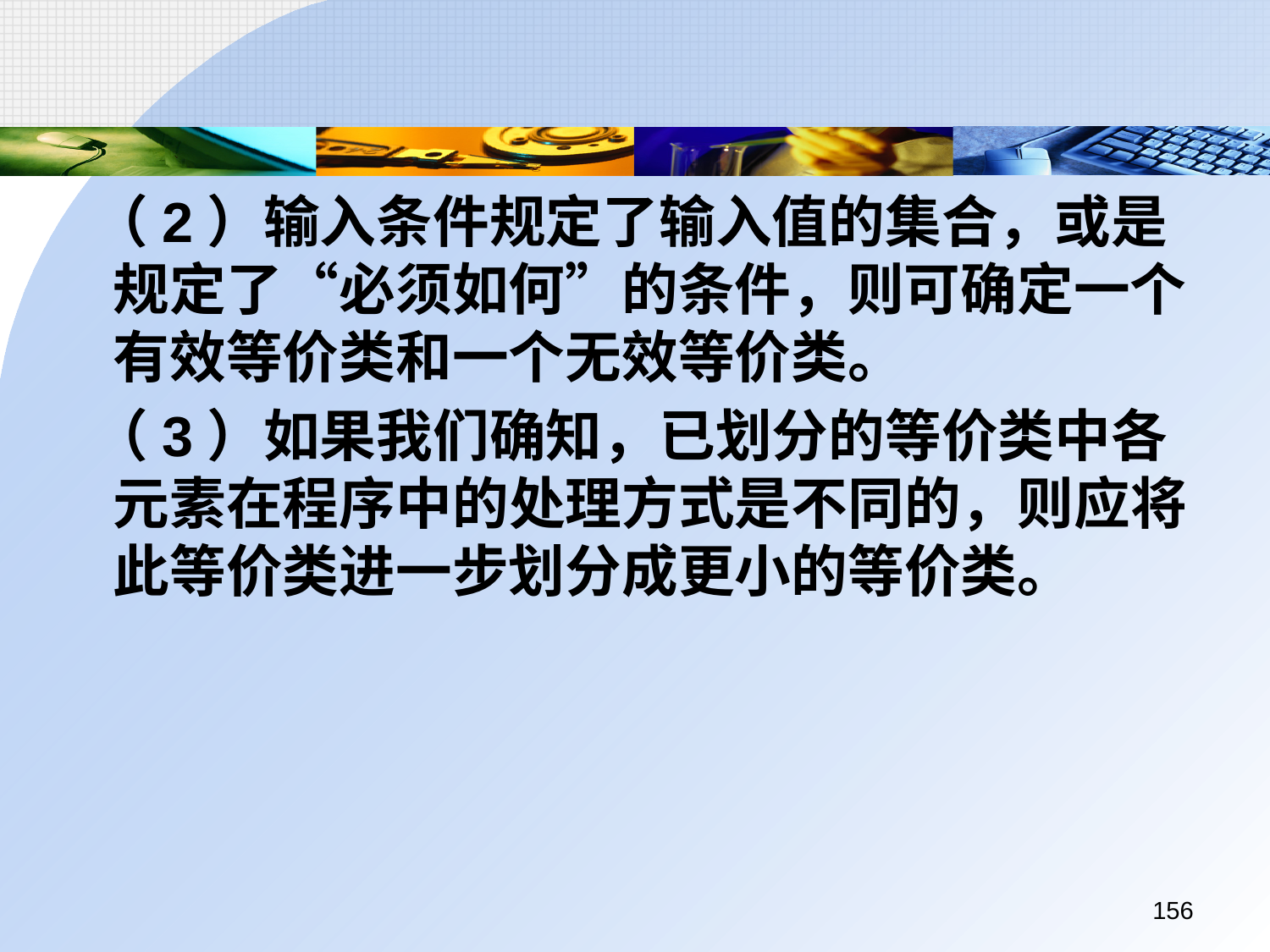

（2）输入条件规定了输入值的集合，或是规定了“必须如何”的条件，则可确定一个有效等价类和一个无效等价类。
 （3）如果我们确知，已划分的等价类中各元素在程序中的处理方式是不同的，则应将此等价类进一步划分成更小的等价类。

156